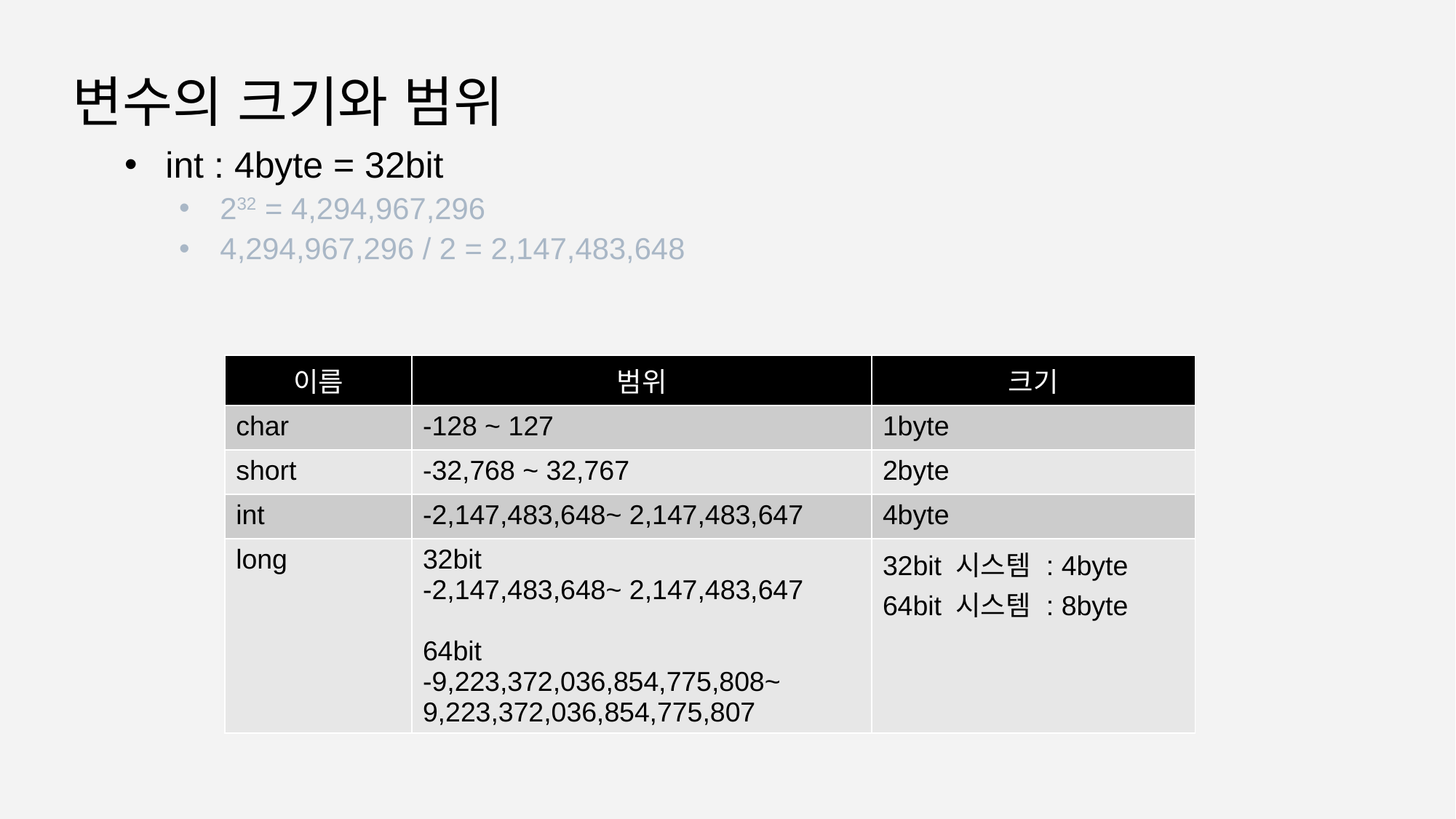

# 변수의 크기와 범위
int : 4byte = 32bit
232 = 4,294,967,296
4,294,967,296 / 2 = 2,147,483,648

| 이름 | 범위 | 크기 |
| --- | --- | --- |
| char | -128 ~ 127 | 1byte |
| short | -32,768 ~ 32,767 | 2byte |
| int | -2,147,483,648~ 2,147,483,647 | 4byte |
| long | 32bit -2,147,483,648~ 2,147,483,647 64bit -9,223,372,036,854,775,808~ 9,223,372,036,854,775,807 | 32bit 시스템 : 4byte 64bit 시스템 : 8byte |